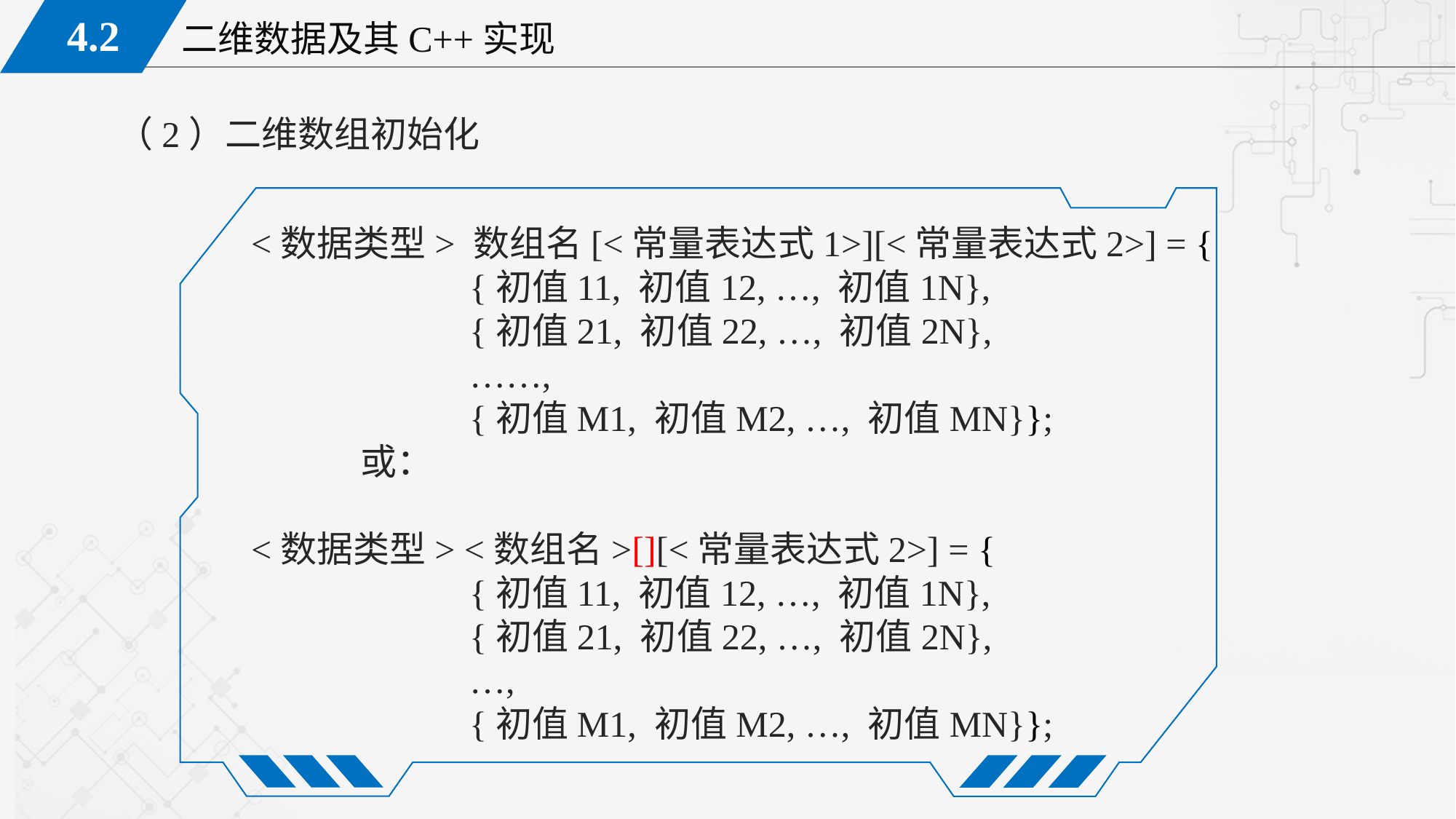

（2）二维数组初始化

<数据类型> 数组名[<常量表达式1>][<常量表达式2>] = {
		{初值11, 初值12, …, 初值1N},
		{初值21, 初值22, …, 初值2N},
		……,
		{初值M1, 初值M2, …, 初值MN}};
	或：

<数据类型> <数组名>[][<常量表达式2>] = {
		{初值11, 初值12, …, 初值1N},
		{初值21, 初值22, …, 初值2N},
		…,
		{初值M1, 初值M2, …, 初值MN}};